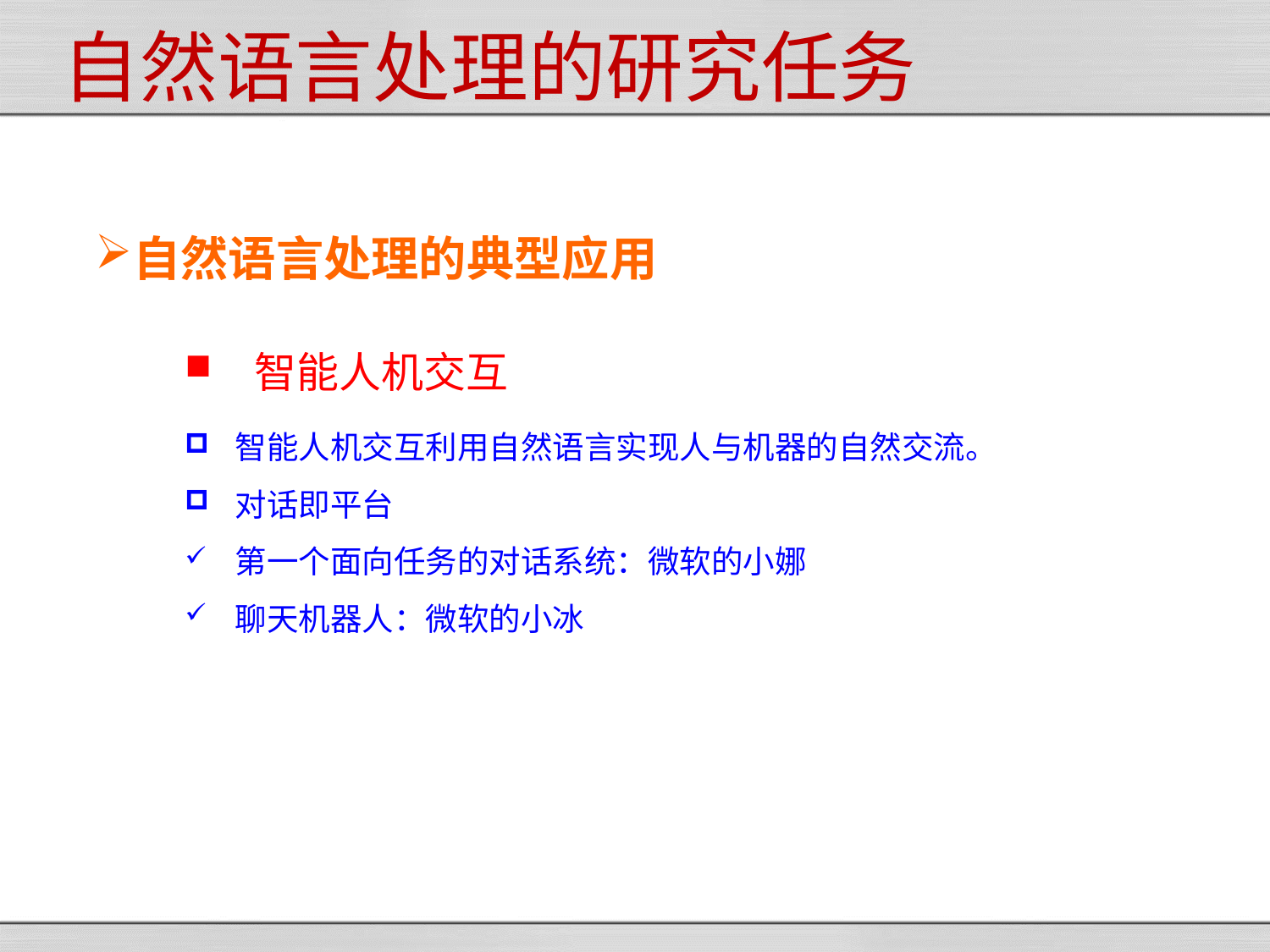

自然语言处理的研究任务
自然语言处理的典型应用
 智能人机交互
智能人机交互利用自然语言实现人与机器的自然交流。
对话即平台
第一个面向任务的对话系统：微软的小娜
聊天机器人：微软的小冰